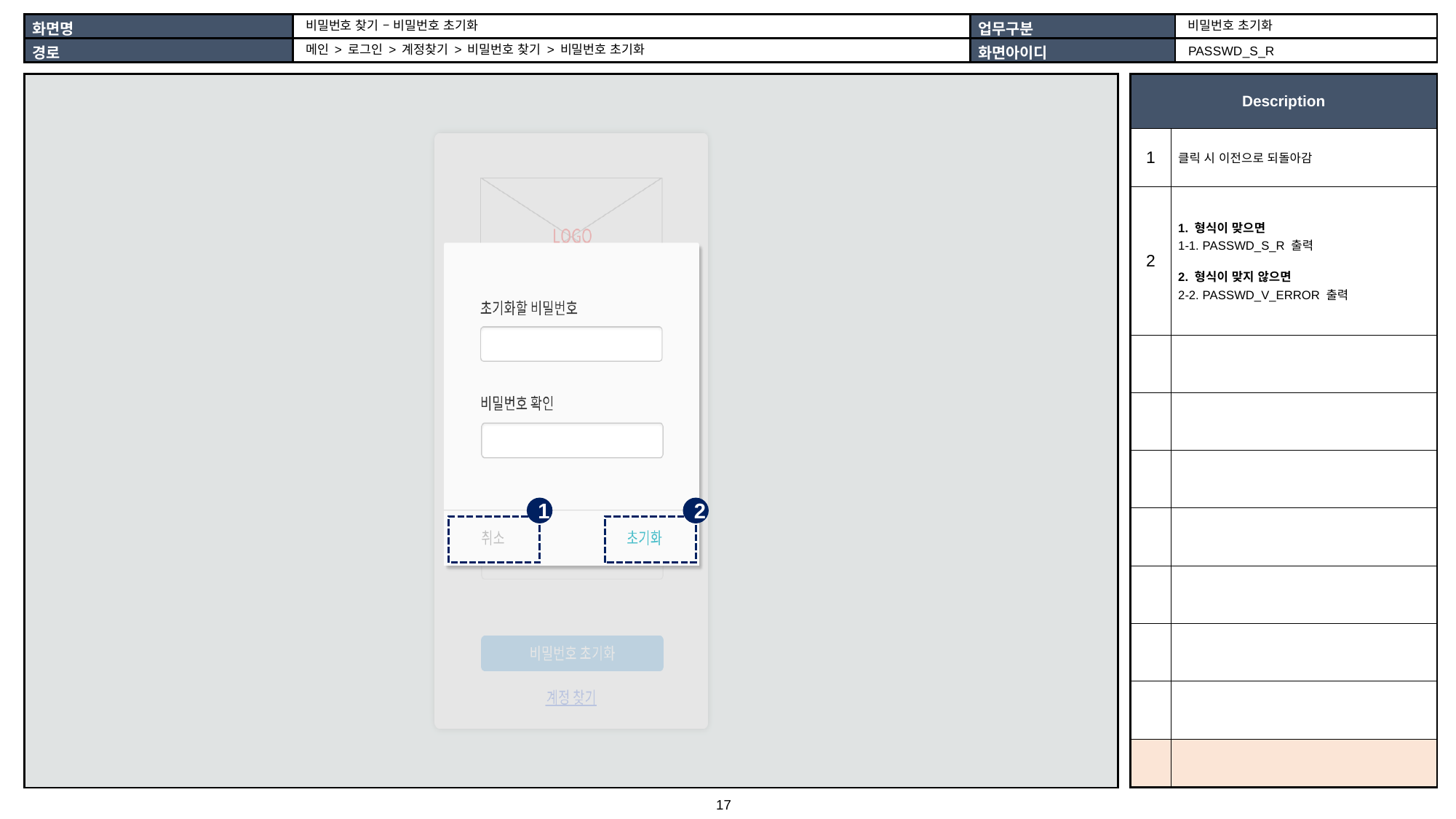

비밀번호 초기화
비밀번호 찾기 – 비밀번호 초기화
메인 > 로그인 > 계정찾기 > 비밀번호 찾기 > 비밀번호 초기화
PASSWD_S_R
|  |
| --- |
| Description |  |
| --- | --- |
| 1 | 클릭 시 이전으로 되돌아감 |
| 2 | 1. 형식이 맞으면 1-1. PASSWD\_S\_R 출력 2. 형식이 맞지 않으면 2-2. PASSWD\_V\_ERROR 출력 |
|  |  |
|  |  |
|  |  |
|  |  |
|  |  |
|  |  |
|  |  |
|  |  |
1
2